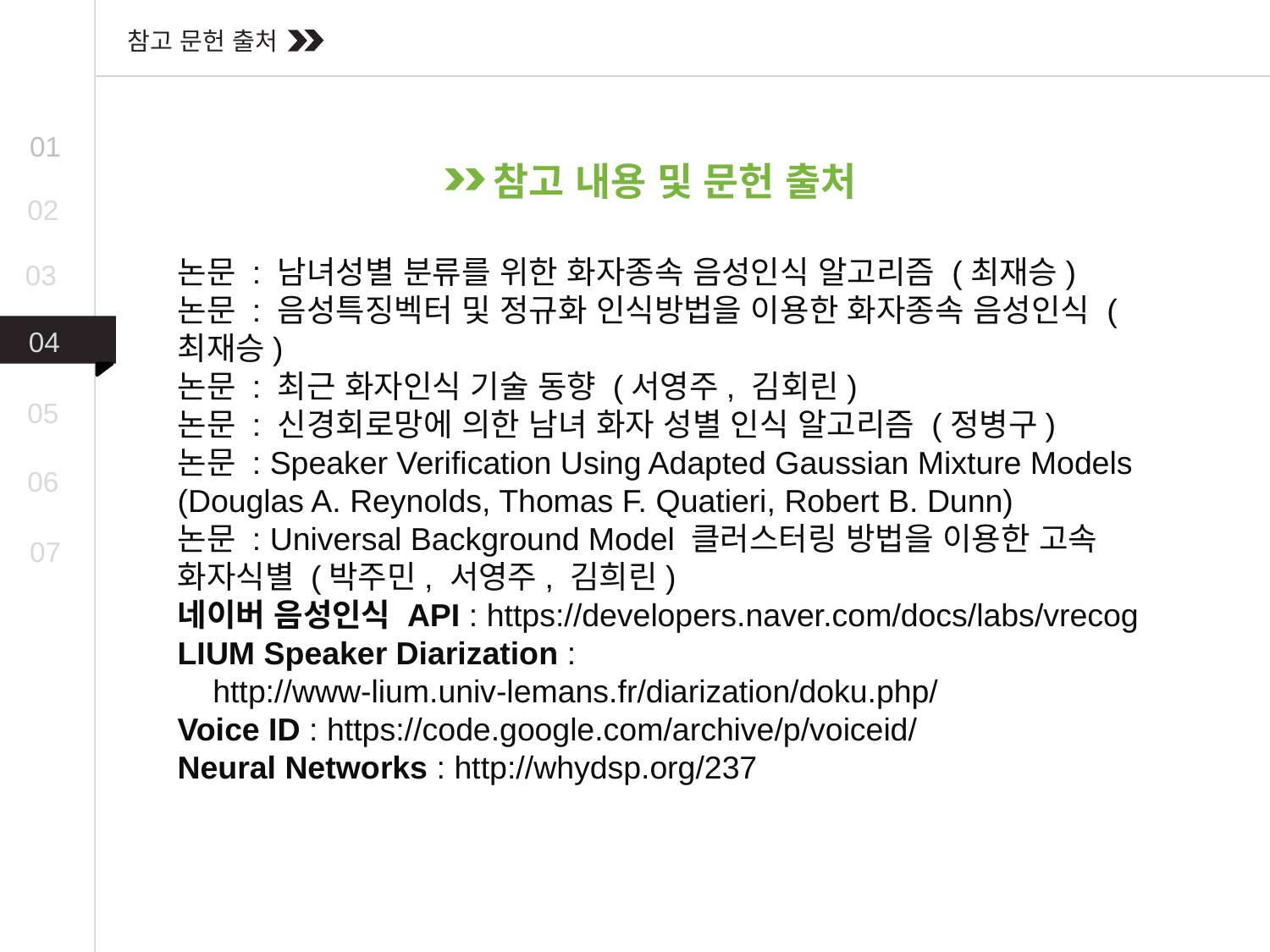

참고 문헌 출처

01
참고 내용 및 문헌 출처

02
논문 : 남녀성별 분류를 위한 화자종속 음성인식 알고리즘 (최재승)
논문 : 음성특징벡터 및 정규화 인식방법을 이용한 화자종속 음성인식 (최재승)
논문 : 최근 화자인식 기술 동향 (서영주, 김회린)
논문 : 신경회로망에 의한 남녀 화자 성별 인식 알고리즘 (정병구)
논문 : Speaker Verification Using Adapted Gaussian Mixture Models
(Douglas A. Reynolds, Thomas F. Quatieri, Robert B. Dunn)
논문 : Universal Background Model 클러스터링 방법을 이용한 고속 화자식별 (박주민, 서영주, 김희린)
네이버 음성인식 API : https://developers.naver.com/docs/labs/vrecog
LIUM Speaker Diarization :
    http://www-lium.univ-lemans.fr/diarization/doku.php/
Voice ID : https://code.google.com/archive/p/voiceid/
Neural Networks : http://whydsp.org/237
03

04

05
06
07